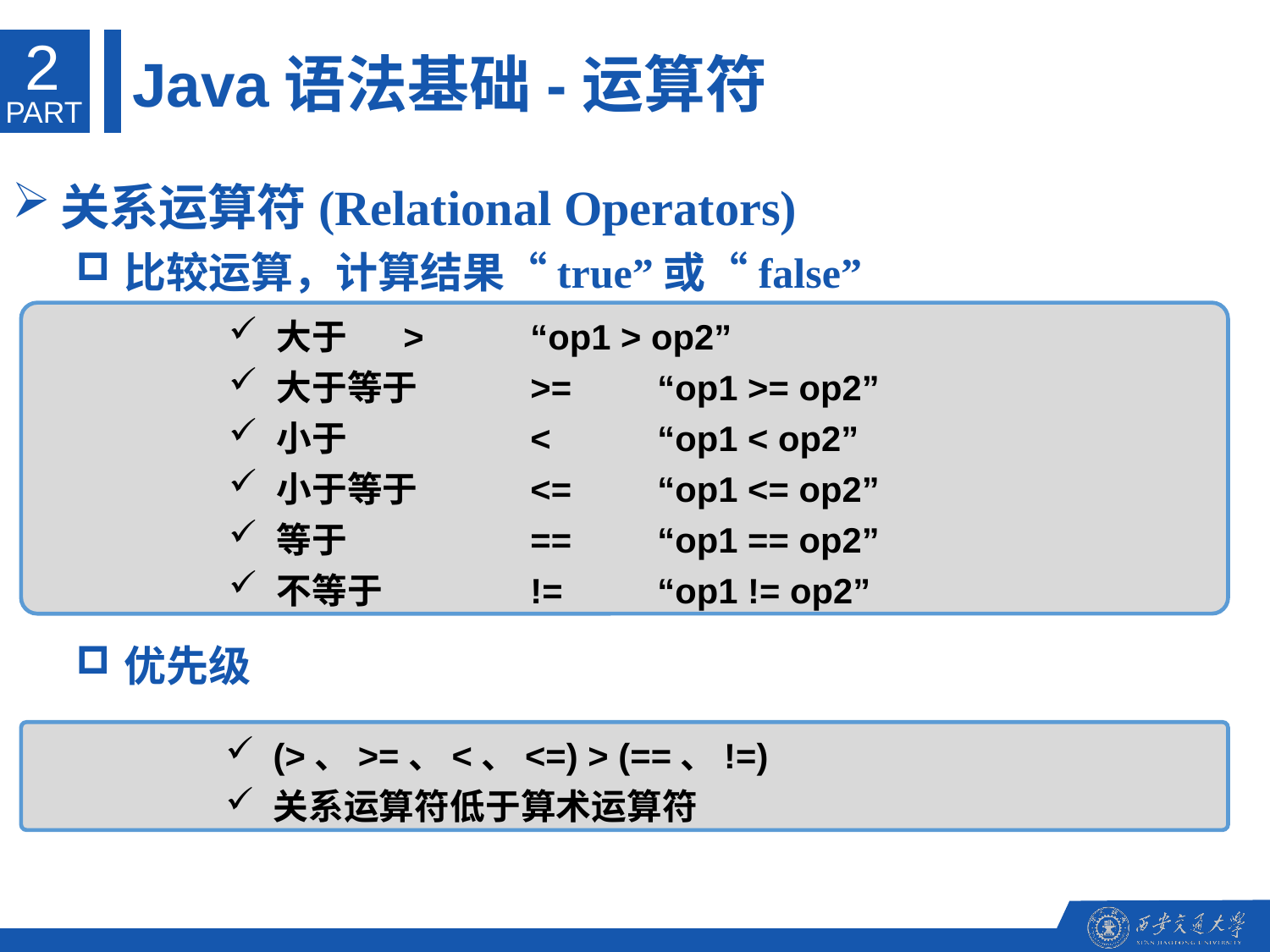

2
Java语法基础-运算符

PART
关系运算符(Relational Operators)
比较运算，计算结果“true”或“false”

优先级

大于      	>     	“op1 > op2”
大于等于 	>=  	“op1 >= op2”
小于       	<     	“op1 < op2”
小于等于 	<=  	“op1 <= op2”
等于       	==  	“op1 == op2”
不等于    	!=   	“op1 != op2”
(>、>=、<、<=) > (==、!=)
关系运算符低于算术运算符